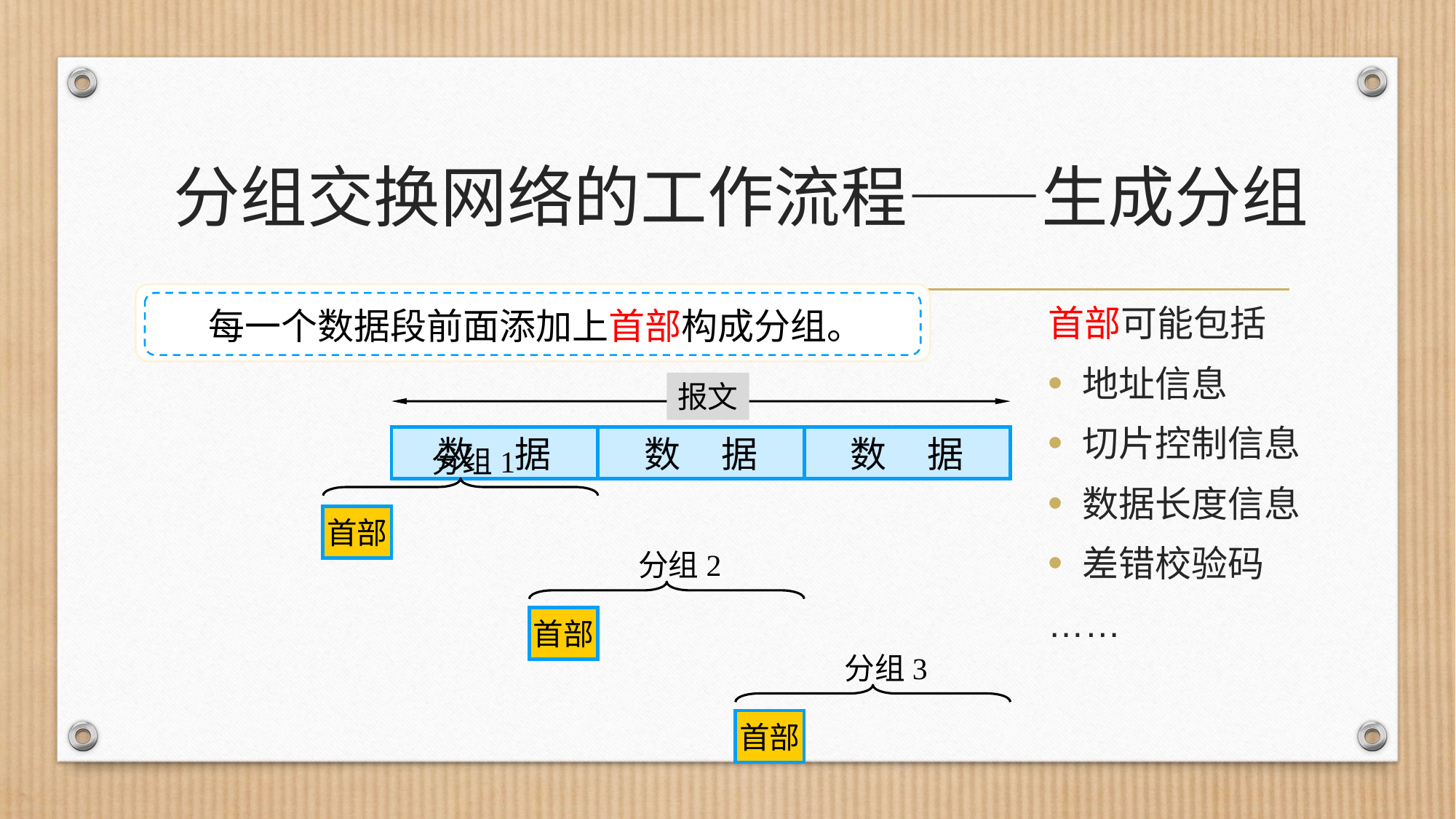

# 分组交换网络的工作流程——生成分组

每一个数据段前面添加上首部构成分组。
首部可能包括
地址信息
切片控制信息
数据长度信息
差错校验码
……
报文

数     据
数     据
数     据

分组 1
首部

分组 2
首部

分组 3
首部